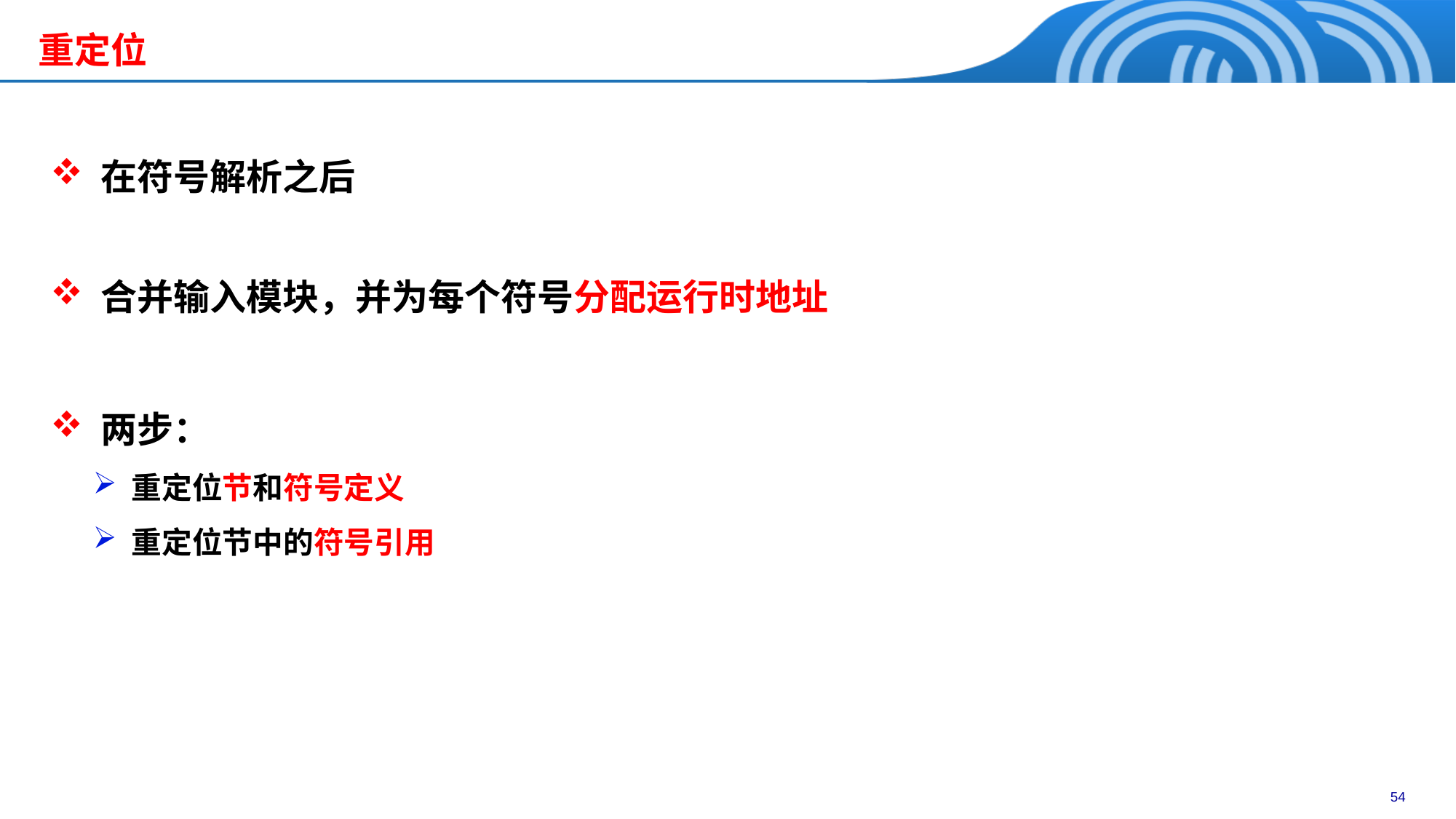

重定位
 在符号解析之后

 合并输入模块，并为每个符号分配运行时地址

 两步：
 重定位节和符号定义
 重定位节中的符号引用